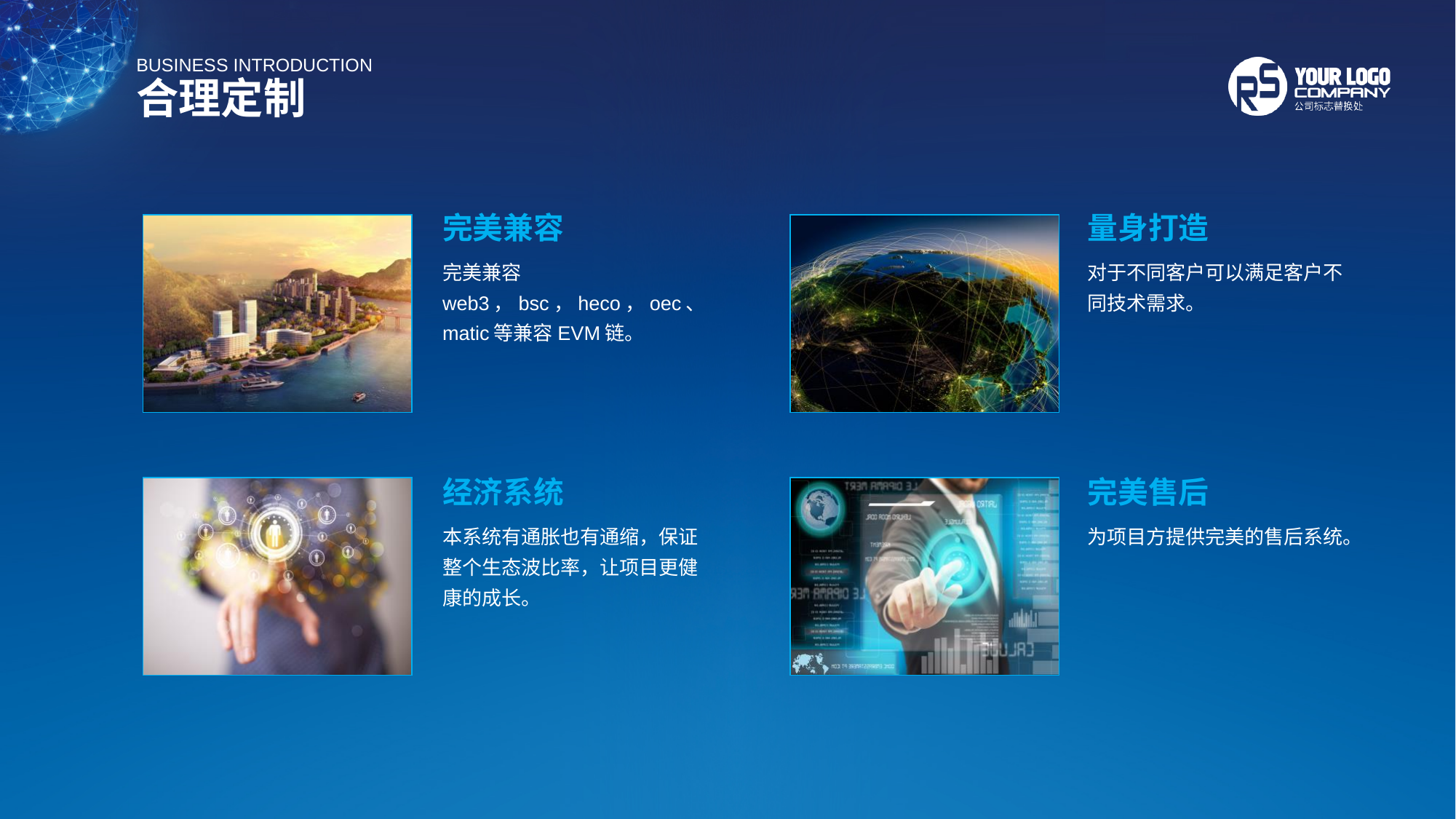

BUSINESS INTRODUCTION
合理定制
完美兼容
量身打造

完美兼容web3，bsc，heco，oec、matic等兼容EVM链。
对于不同客户可以满足客户不同技术需求。
经济系统
完美售后

本系统有通胀也有通缩，保证整个生态波比率，让项目更健康的成长。
为项目方提供完美的售后系统。